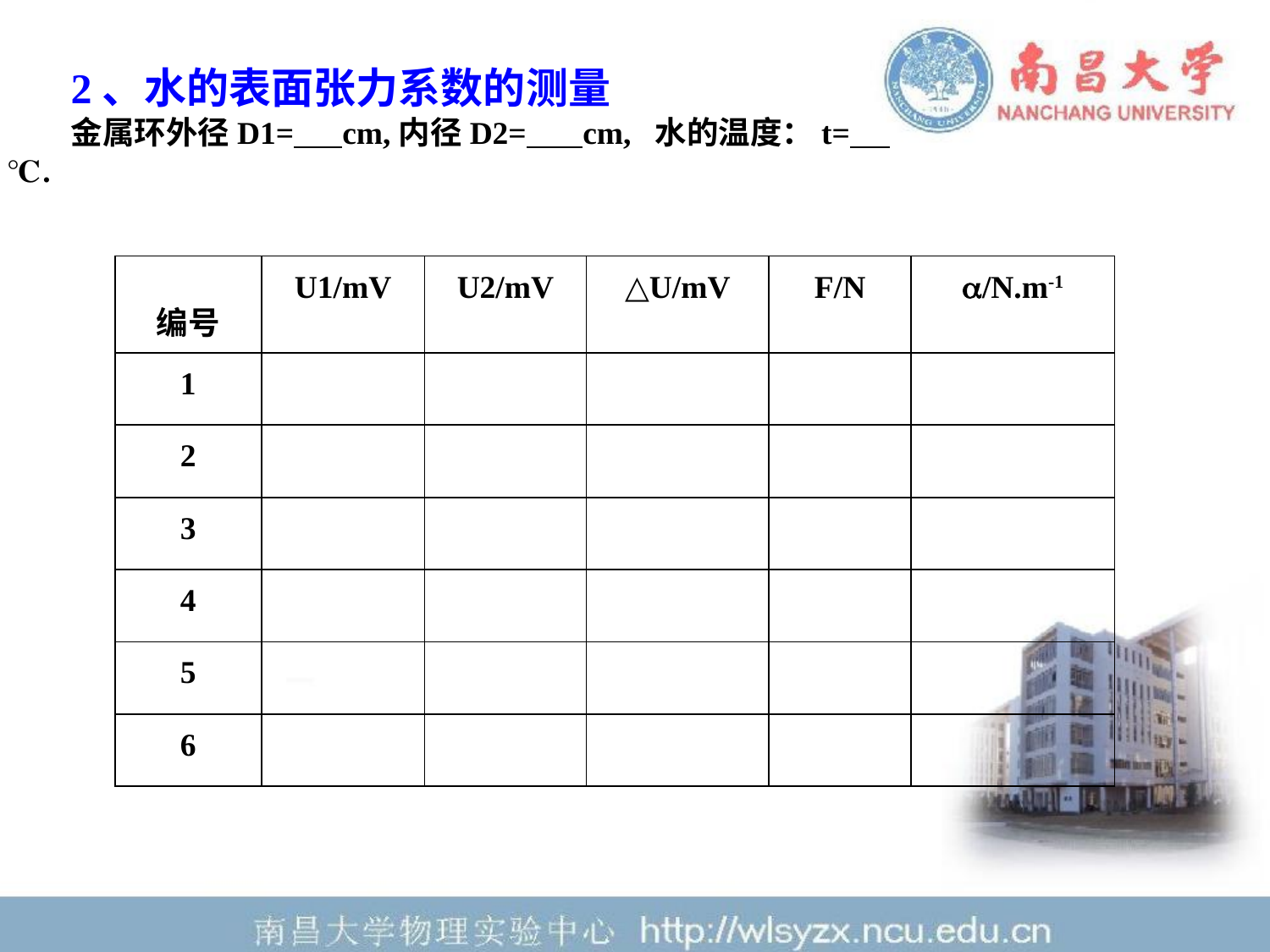

2、水的表面张力系数的测量
金属环外径D1=      cm,内径D2=       cm,  水的温度：t=      ℃.
| 编号 | U1/mV | U2/mV | △U/mV | F/N | α/N.m-1 |
| --- | --- | --- | --- | --- | --- |
| 1 |  |  |  |  |  |
| 2 |  |  |  |  |  |
| 3 |  |  |  |  |  |
| 4 |  |  |  |  |  |
| 5 |  |  |  |  |  |
| 6 |  |  |  |  |  |